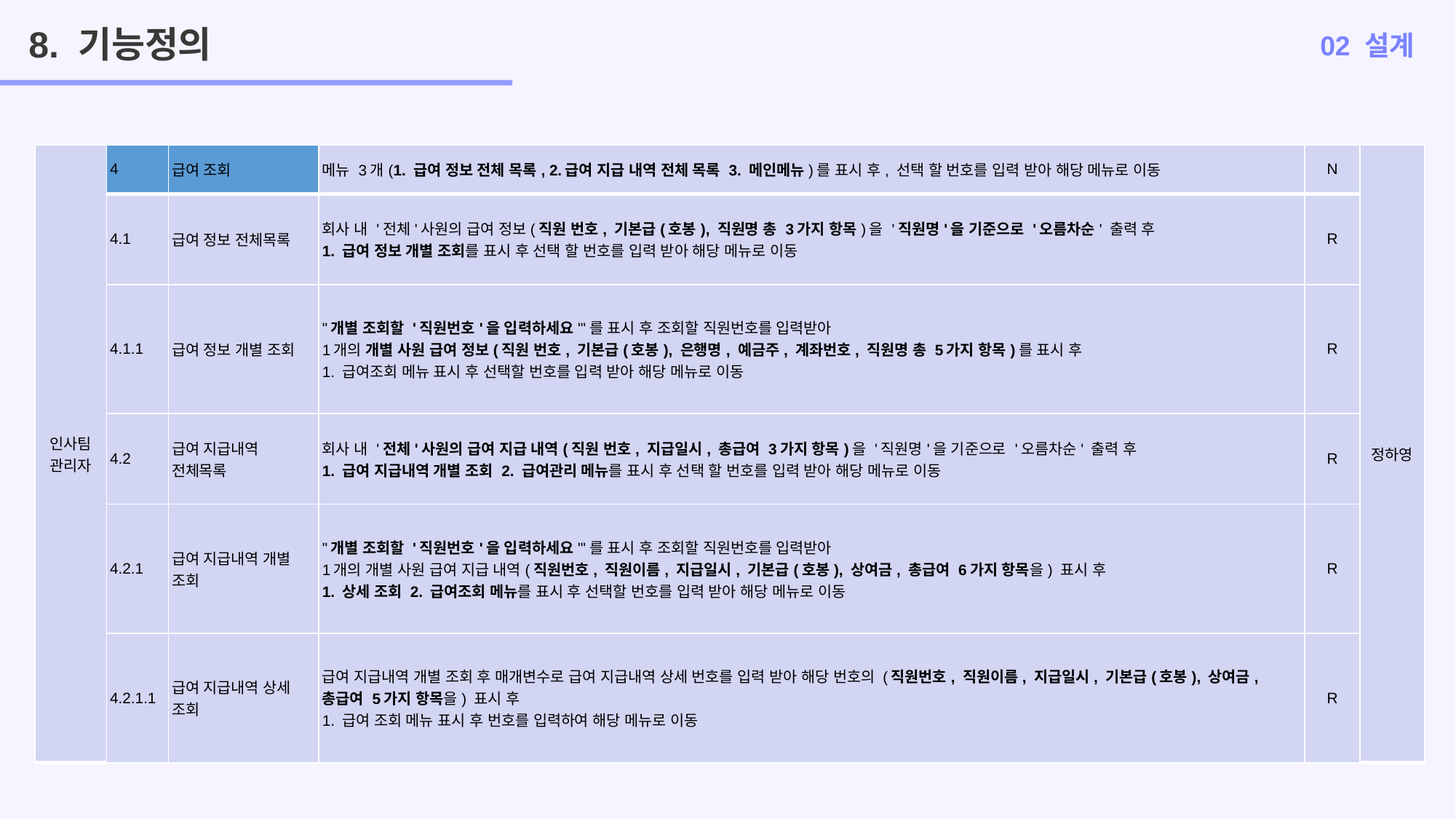

8. 기능정의
02 설계

| 인사팀 관리자 | 4 | 급여 조회 | 메뉴 3개(1. 급여 정보 전체 목록, 2.급여 지급 내역 전체 목록 3. 메인메뉴)를 표시 후, 선택 할 번호를 입력 받아 해당 메뉴로 이동 | N | 정하영 |
| --- | --- | --- | --- | --- | --- |
|  | 4.1 | 급여 정보 전체목록 | 회사 내 '전체'사원의 급여 정보(직원 번호, 기본급(호봉), 직원명 총 3가지 항목)을 '직원명'을 기준으로 '오름차순' 출력 후 1. 급여 정보 개별 조회를 표시 후 선택 할 번호를 입력 받아 해당 메뉴로 이동 | R |  |
|  | 4.1.1 | 급여 정보 개별 조회 | "개별 조회할 '직원번호'을 입력하세요"'를 표시 후 조회할 직원번호를 입력받아 1개의 개별 사원 급여 정보(직원 번호, 기본급(호봉), 은행명, 예금주, 계좌번호, 직원명 총 5가지 항목)를 표시 후 1. 급여조회 메뉴 표시 후 선택할 번호를 입력 받아 해당 메뉴로 이동 | R |  |
|  | 4.2 | 급여 지급내역 전체목록 | 회사 내 '전체'사원의 급여 지급 내역(직원 번호, 지급일시, 총급여 3가지 항목)을 '직원명'을 기준으로 '오름차순' 출력 후 1. 급여 지급내역 개별 조회 2. 급여관리 메뉴를 표시 후 선택 할 번호를 입력 받아 해당 메뉴로 이동 | R |  |
|  | 4.2.1 | 급여 지급내역 개별 조회 | "개별 조회할 '직원번호'을 입력하세요"'를 표시 후 조회할 직원번호를 입력받아 1개의 개별 사원 급여 지급 내역(직원번호, 직원이름, 지급일시, 기본급(호봉), 상여금, 총급여 6가지 항목을) 표시 후 1. 상세 조회 2. 급여조회 메뉴를 표시 후 선택할 번호를 입력 받아 해당 메뉴로 이동 | R |  |
|  | 4.2.1.1 | 급여 지급내역 상세 조회 | 급여 지급내역 개별 조회 후 매개변수로 급여 지급내역 상세 번호를 입력 받아 해당 번호의 (직원번호, 직원이름, 지급일시, 기본급(호봉), 상여금, 총급여 5가지 항목을) 표시 후 1. 급여 조회 메뉴 표시 후 번호를 입력하여 해당 메뉴로 이동 | R |  |